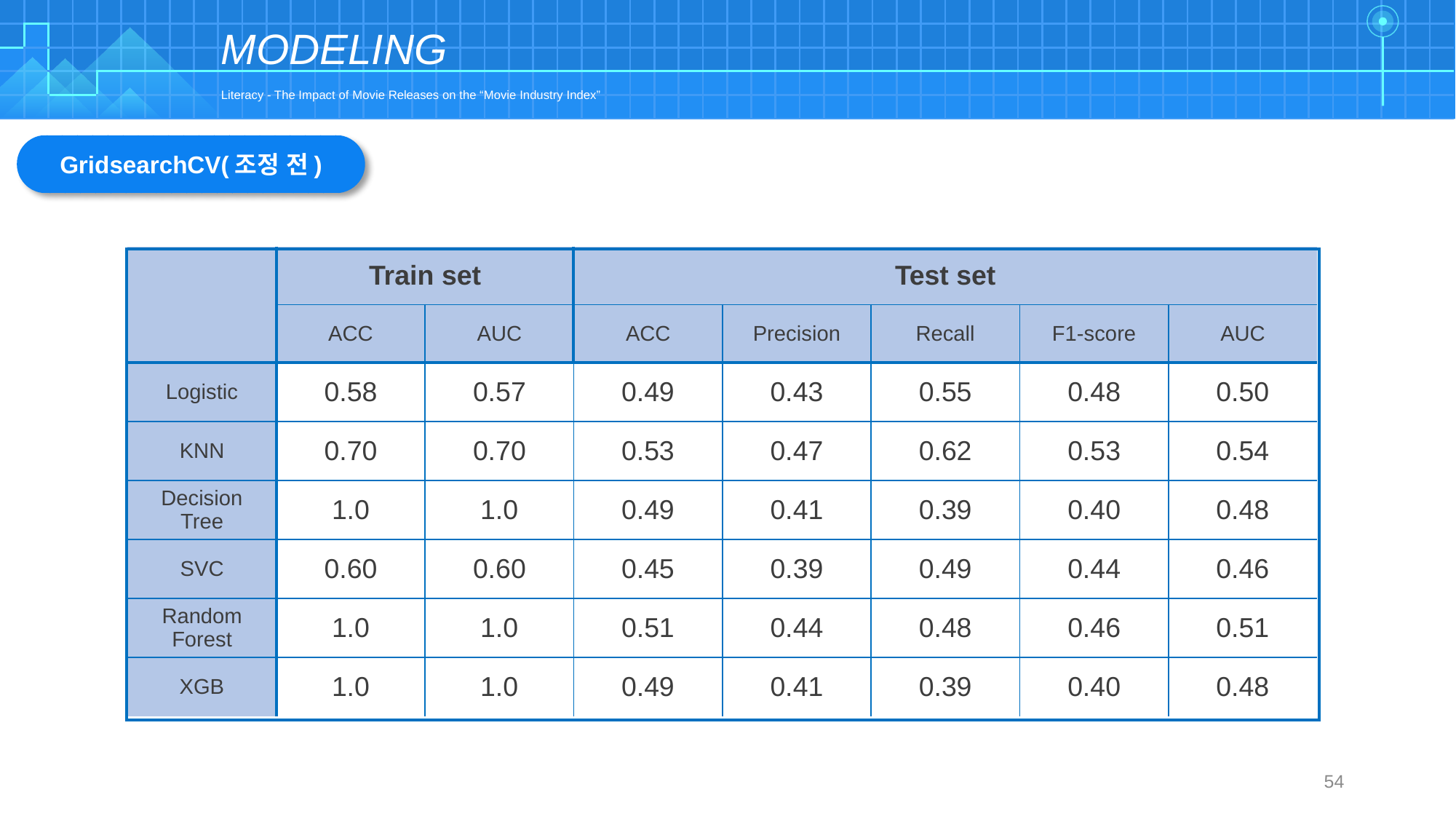

|  |  |  |  |  |  |  |  |  |  |  |  |  |  |  |  |  |  |  |  |  |  |  |  |  |  |  |  |  |  |  |  |  |  |  |  |  |  |  |  |  |  |  |  |  |  |  |  |  |  |  |  |  |  |  |  |  |  |  |  |
| --- | --- | --- | --- | --- | --- | --- | --- | --- | --- | --- | --- | --- | --- | --- | --- | --- | --- | --- | --- | --- | --- | --- | --- | --- | --- | --- | --- | --- | --- | --- | --- | --- | --- | --- | --- | --- | --- | --- | --- | --- | --- | --- | --- | --- | --- | --- | --- | --- | --- | --- | --- | --- | --- | --- | --- | --- | --- | --- | --- |
|  |  |  |  |  |  |  |  |  |  |  |  |  |  |  |  |  |  |  |  |  |  |  |  |  |  |  |  |  |  |  |  |  |  |  |  |  |  |  |  |  |  |  |  |  |  |  |  |  |  |  |  |  |  |  |  |  |  |  |  |
|  |  |  |  |  |  |  |  |  |  |  |  |  |  |  |  |  |  |  |  |  |  |  |  |  |  |  |  |  |  |  |  |  |  |  |  |  |  |  |  |  |  |  |  |  |  |  |  |  |  |  |  |  |  |  |  |  |  |  |  |
|  |  |  |  |  |  |  |  |  |  |  |  |  |  |  |  |  |  |  |  |  |  |  |  |  |  |  |  |  |  |  |  |  |  |  |  |  |  |  |  |  |  |  |  |  |  |  |  |  |  |  |  |  |  |  |  |  |  |  |  |
|  |  |  |  |  |  |  |  |  |  |  |  |  |  |  |  |  |  |  |  |  |  |  |  |  |  |  |  |  |  |  |  |  |  |  |  |  |  |  |  |  |  |  |  |  |  |  |  |  |  |  |  |  |  |  |  |  |  |  |  |

MODELING
Literacy - The Impact of Movie Releases on the “Movie Industry Index”

GridsearchCV(조정 전)
|  | Train set |  | Test set |  |  |  |  |
| --- | --- | --- | --- | --- | --- | --- | --- |
|  | ACC | AUC | ACC | Precision | Recall | F1-score | AUC |
| Logistic | 0.58 | 0.57 | 0.49 | 0.43 | 0.55 | 0.48 | 0.50 |
| KNN | 0.70 | 0.70 | 0.53 | 0.47 | 0.62 | 0.53 | 0.54 |
| Decision Tree | 1.0 | 1.0 | 0.49 | 0.41 | 0.39 | 0.40 | 0.48 |
| SVC | 0.60 | 0.60 | 0.45 | 0.39 | 0.49 | 0.44 | 0.46 |
| Random Forest | 1.0 | 1.0 | 0.51 | 0.44 | 0.48 | 0.46 | 0.51 |
| XGB | 1.0 | 1.0 | 0.49 | 0.41 | 0.39 | 0.40 | 0.48 |
|  |
| --- |
54